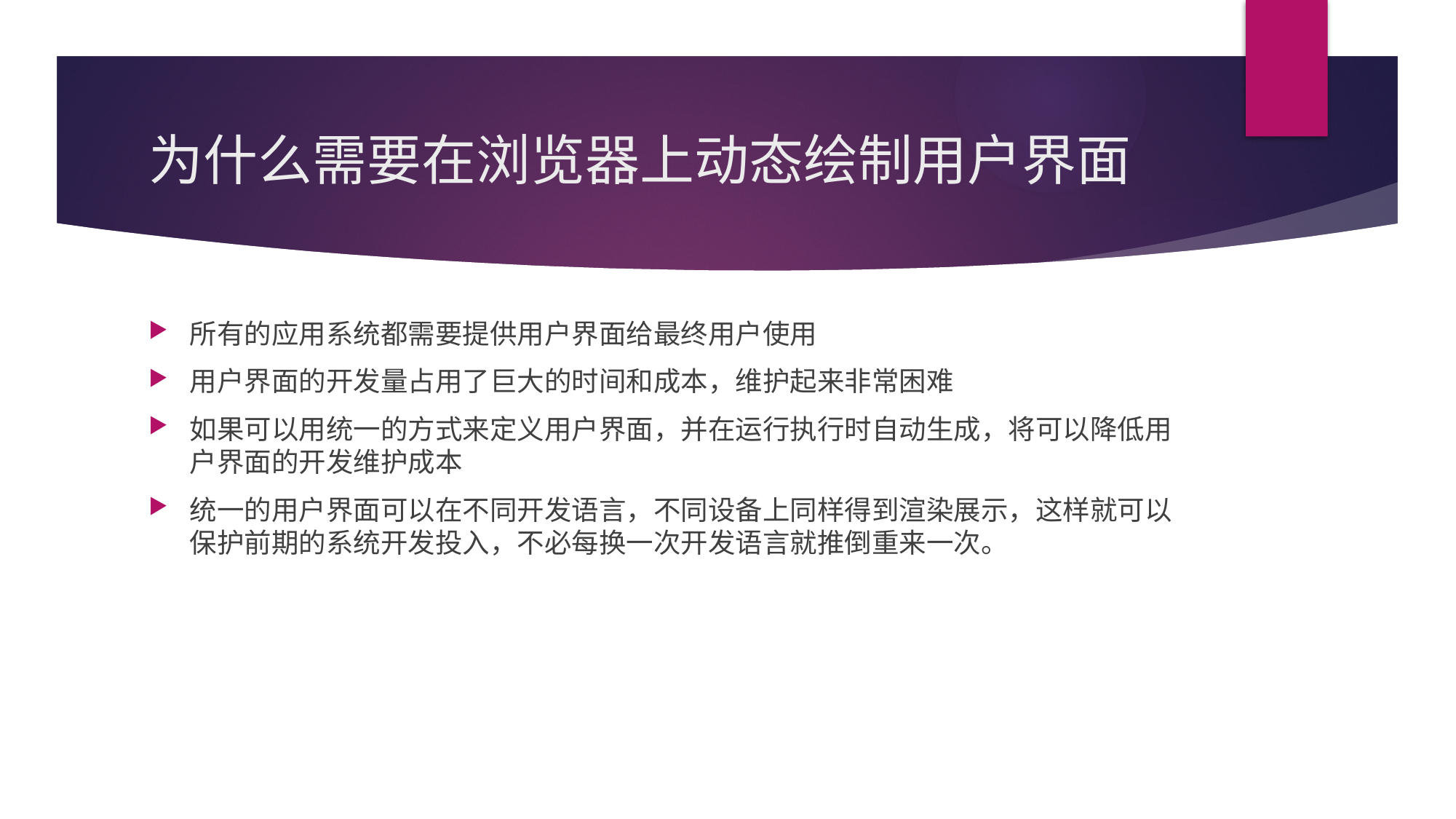

# 为什么需要在浏览器上动态绘制用户界面
所有的应用系统都需要提供用户界面给最终用户使用
用户界面的开发量占用了巨大的时间和成本，维护起来非常困难
如果可以用统一的方式来定义用户界面，并在运行执行时自动生成，将可以降低用户界面的开发维护成本
统一的用户界面可以在不同开发语言，不同设备上同样得到渲染展示，这样就可以保护前期的系统开发投入，不必每换一次开发语言就推倒重来一次。